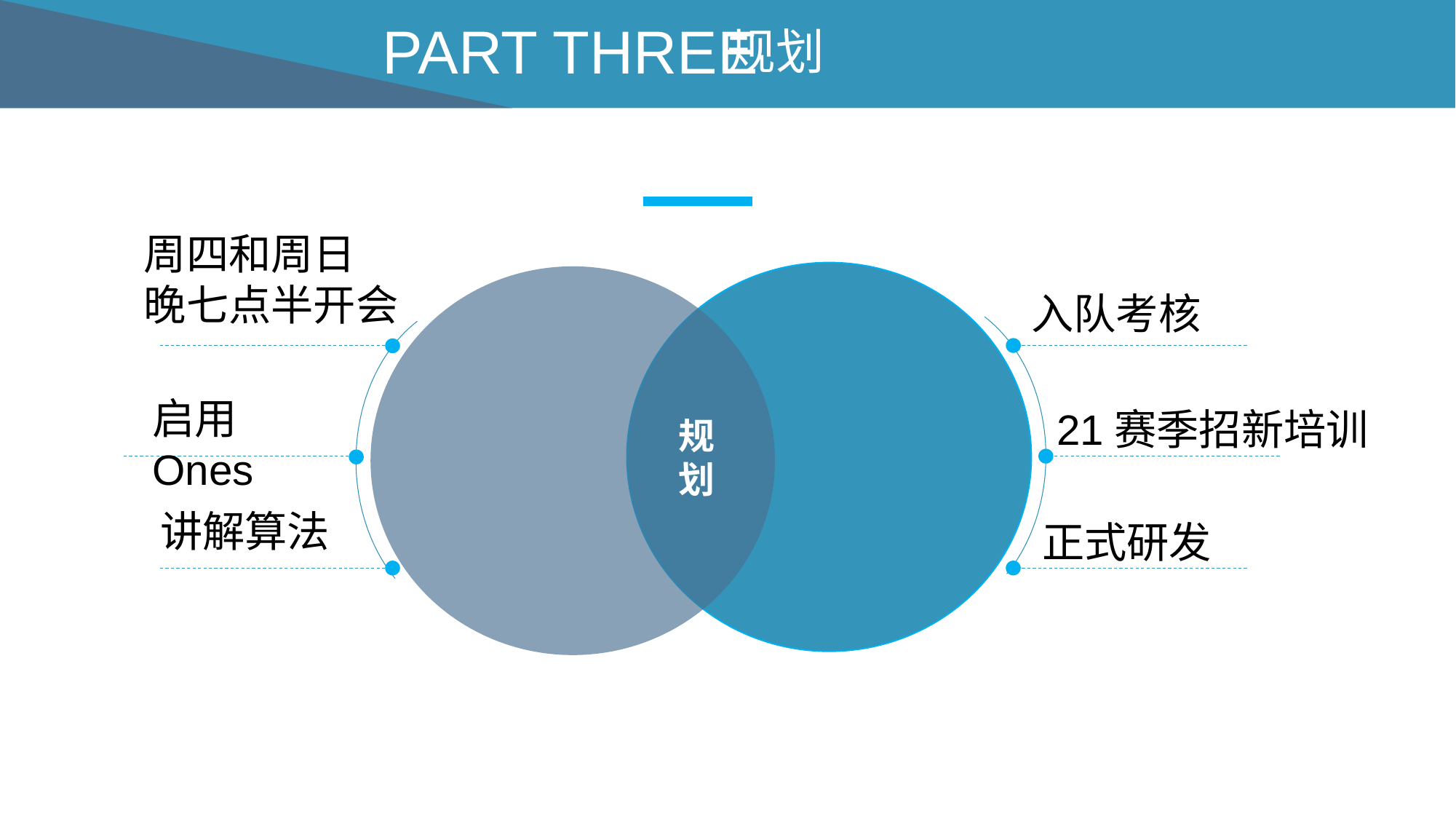

PART THREE
规划
网络推广联盟

周四和周日
晚七点半开会

入队考核

启用Ones
21赛季招新培训
规划

讲解算法
正式研发